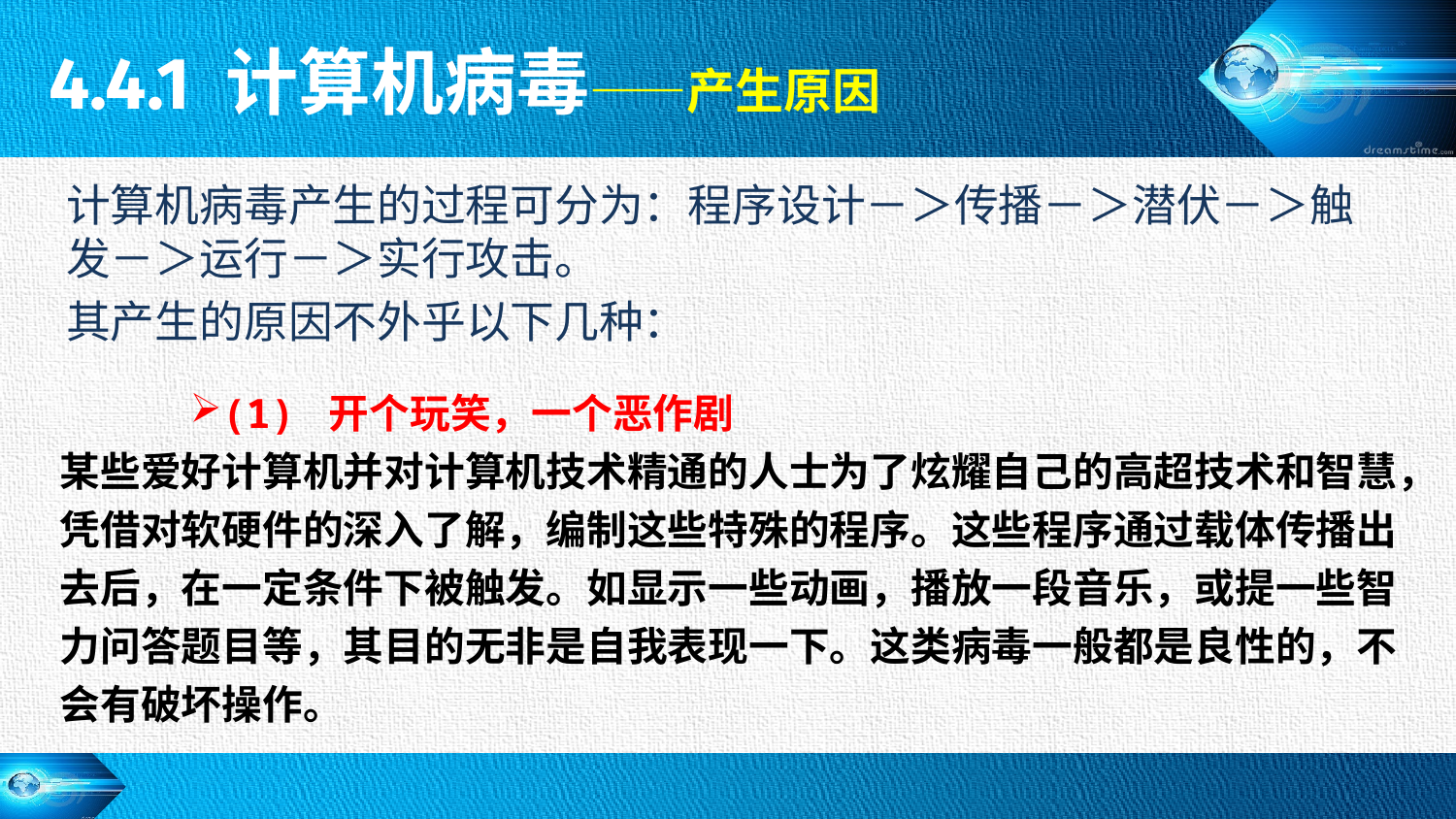

4.4.1 计算机病毒——产生原因
计算机病毒产生的过程可分为：程序设计－＞传播－＞潜伏－＞触发－＞运行－＞实行攻击。
其产生的原因不外乎以下几种：
(1) 开个玩笑，一个恶作剧
某些爱好计算机并对计算机技术精通的人士为了炫耀自己的高超技术和智慧，凭借对软硬件的深入了解，编制这些特殊的程序。这些程序通过载体传播出去后，在一定条件下被触发。如显示一些动画，播放一段音乐，或提一些智力问答题目等，其目的无非是自我表现一下。这类病毒一般都是良性的，不会有破坏操作。